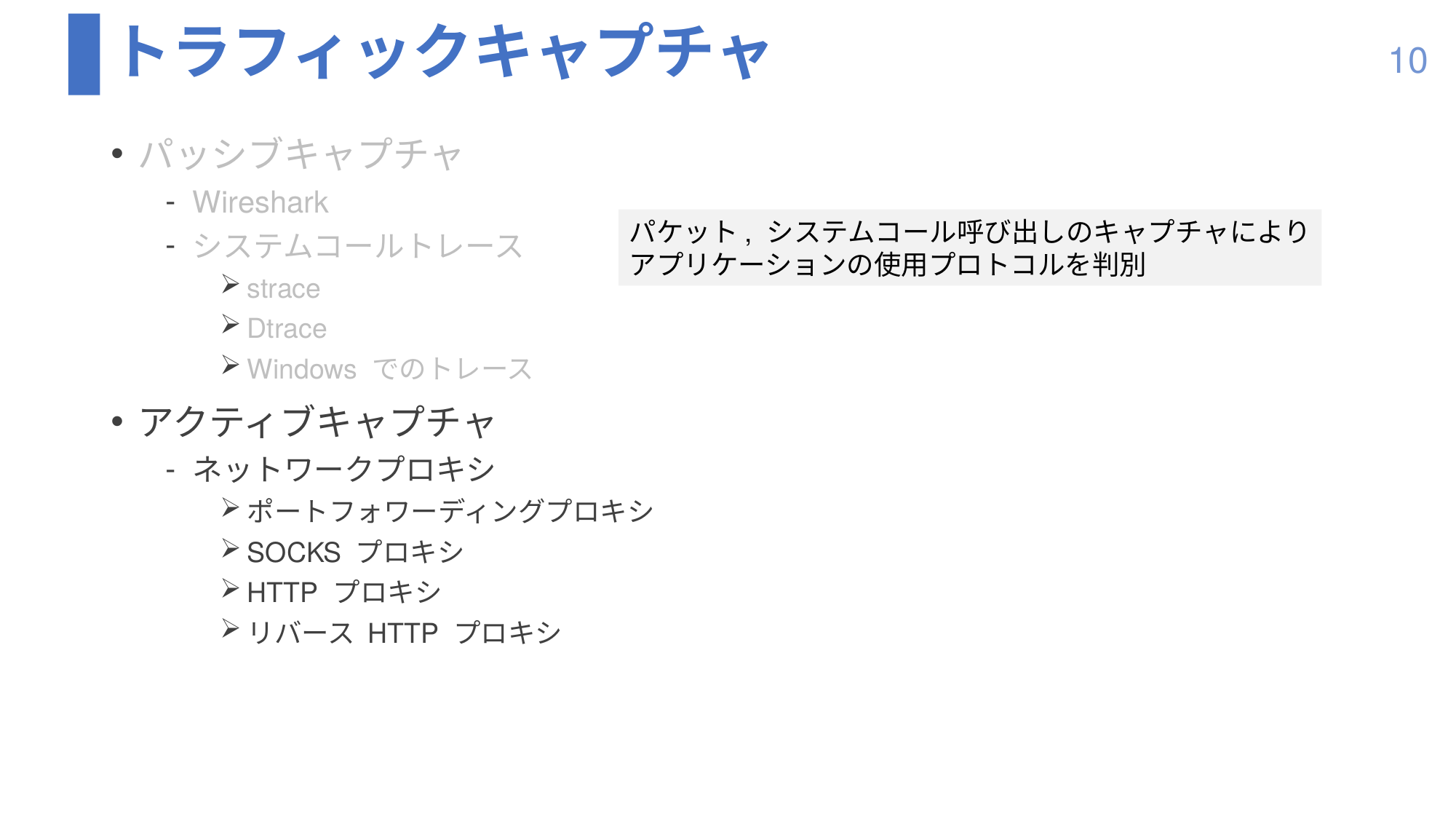

# トラフィックキャプチャ
10
パッシブキャプチャ
Wireshark
システムコールトレース
strace
Dtrace
Windows でのトレース
アクティブキャプチャ
ネットワークプロキシ
ポートフォワーディングプロキシ
SOCKS プロキシ
HTTP プロキシ
リバース HTTP プロキシ

パケット, システムコール呼び出しのキャプチャにより
アプリケーションの使用プロトコルを判別